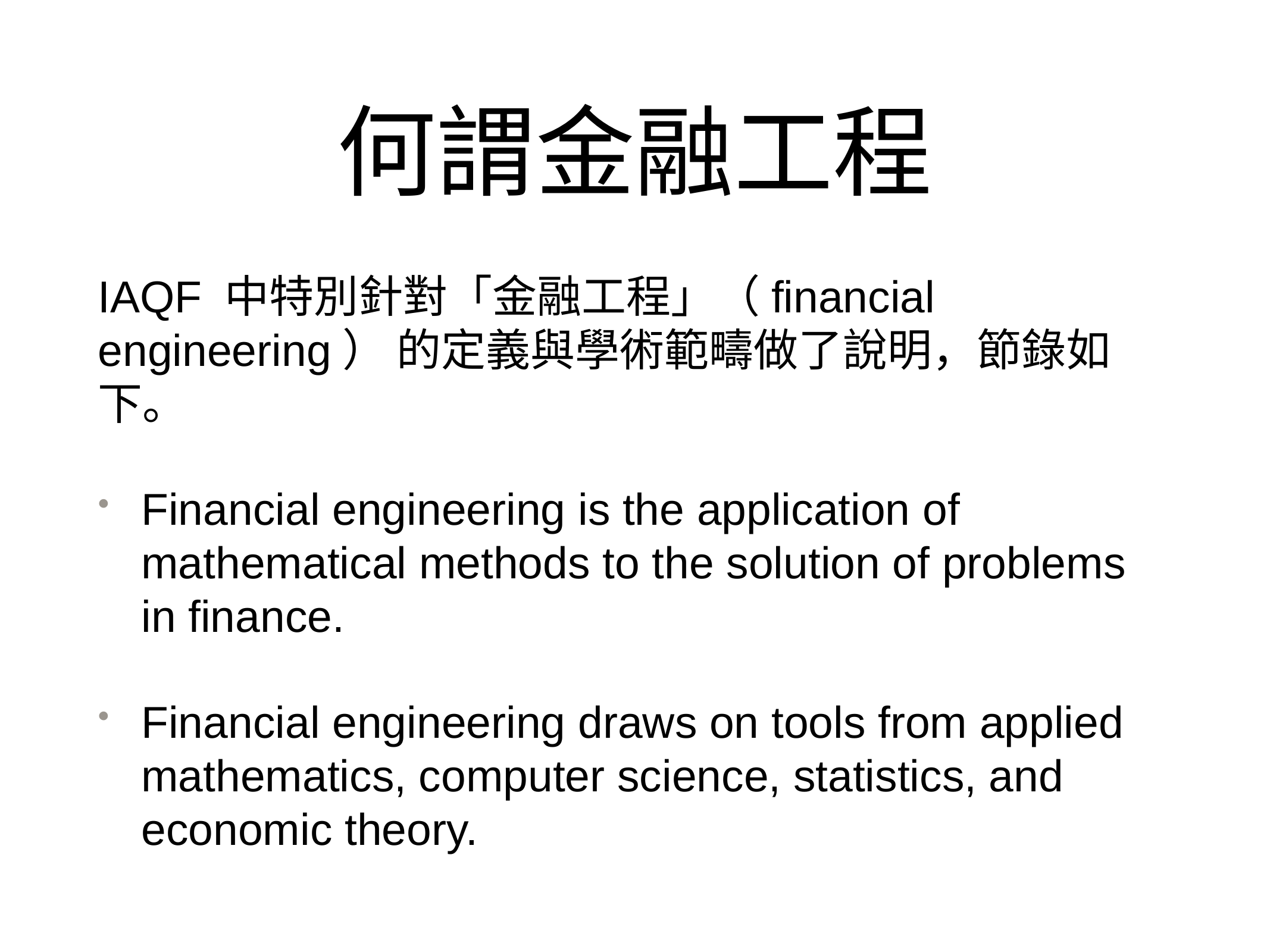

# 何謂金融工程
IAQF 中特別針對「金融工程」（financial engineering） 的定義與學術範疇做了說明，節錄如下。
Financial engineering is the application of mathematical methods to the solution of problems in finance.
Financial engineering draws on tools from applied mathematics, computer science, statistics, and economic theory.
76